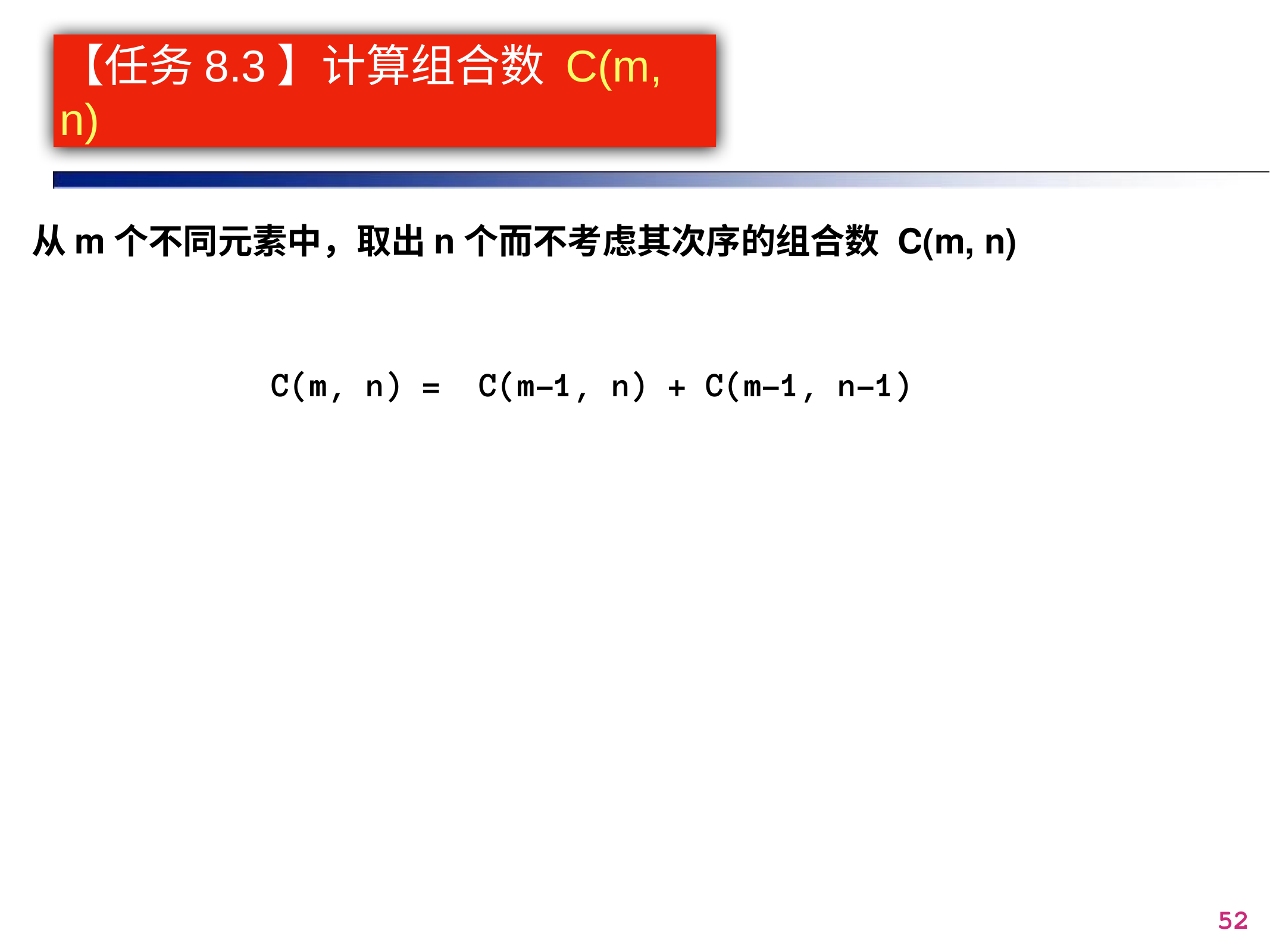

# 【任务8.3】计算组合数 C(m, n)
从m个不同元素中，取出n个而不考虑其次序的组合数 C(m, n)
C(m, n) =  C(m-1, n) + C(m-1, n-1)
52